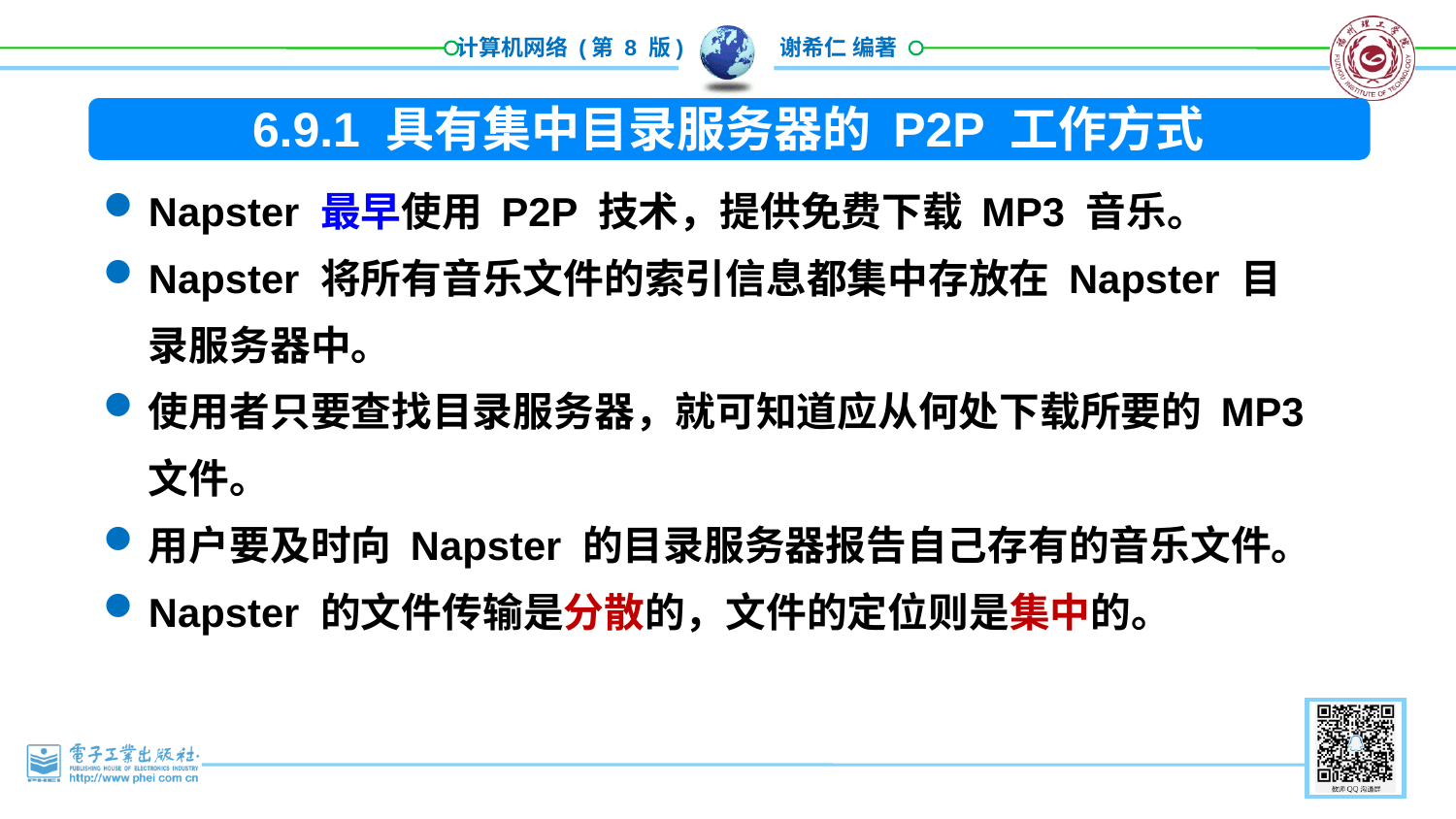

6.9.1 具有集中目录服务器的 P2P 工作方式

Napster 最早使用 P2P 技术，提供免费下载 MP3 音乐。
Napster 将所有音乐文件的索引信息都集中存放在 Napster 目录服务器中。
使用者只要查找目录服务器，就可知道应从何处下载所要的 MP3 文件。
用户要及时向 Napster 的目录服务器报告自己存有的音乐文件。
Napster 的文件传输是分散的，文件的定位则是集中的。